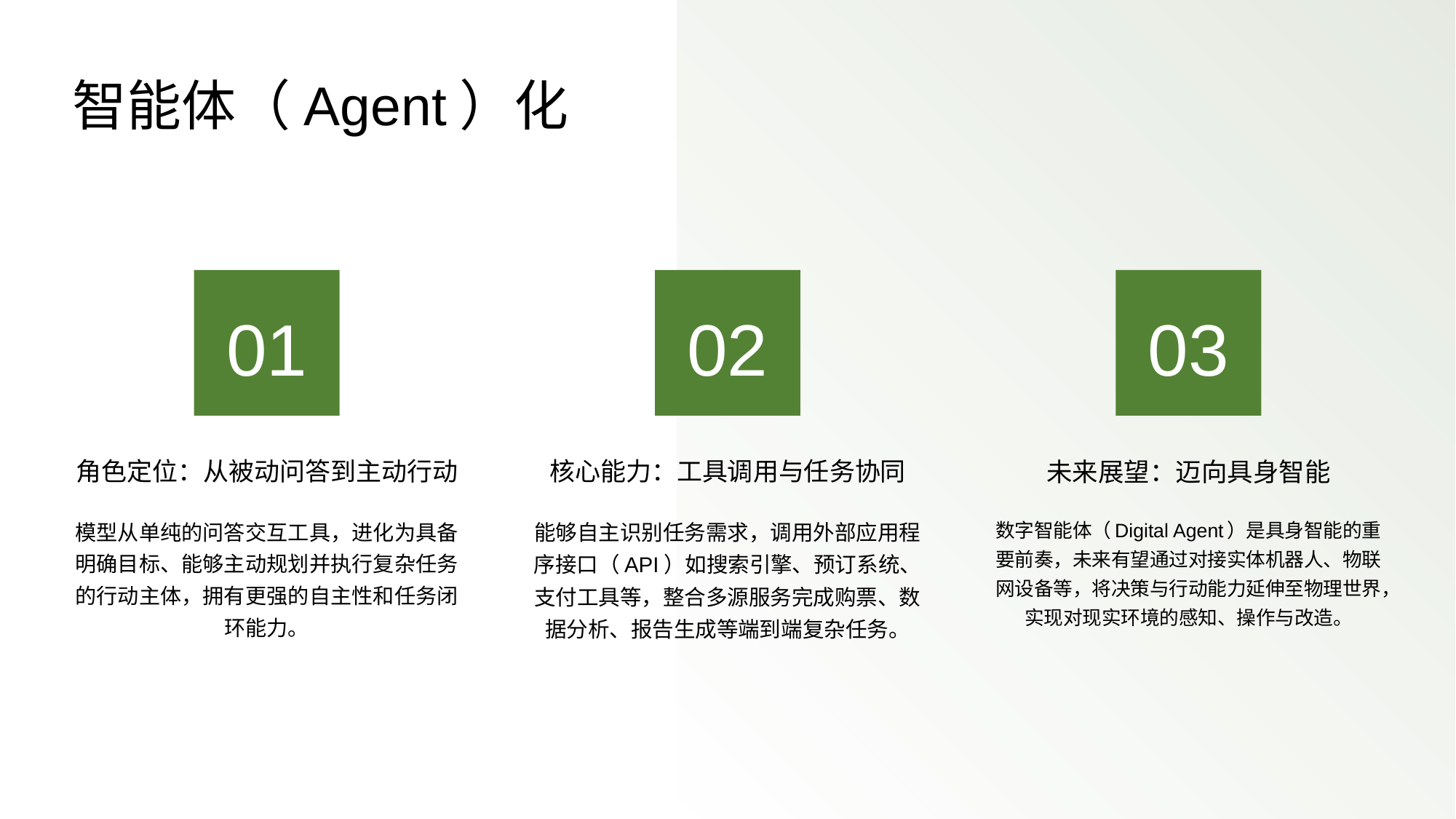

智能体（Agent）化

01
02
03
角色定位：从被动问答到主动行动
核心能力：工具调用与任务协同
未来展望：迈向具身智能
模型从单纯的问答交互工具，进化为具备明确目标、能够主动规划并执行复杂任务的行动主体，拥有更强的自主性和任务闭环能力。
能够自主识别任务需求，调用外部应用程序接口（API）如搜索引擎、预订系统、支付工具等，整合多源服务完成购票、数据分析、报告生成等端到端复杂任务。
数字智能体（Digital Agent）是具身智能的重要前奏，未来有望通过对接实体机器人、物联网设备等，将决策与行动能力延伸至物理世界，实现对现实环境的感知、操作与改造。